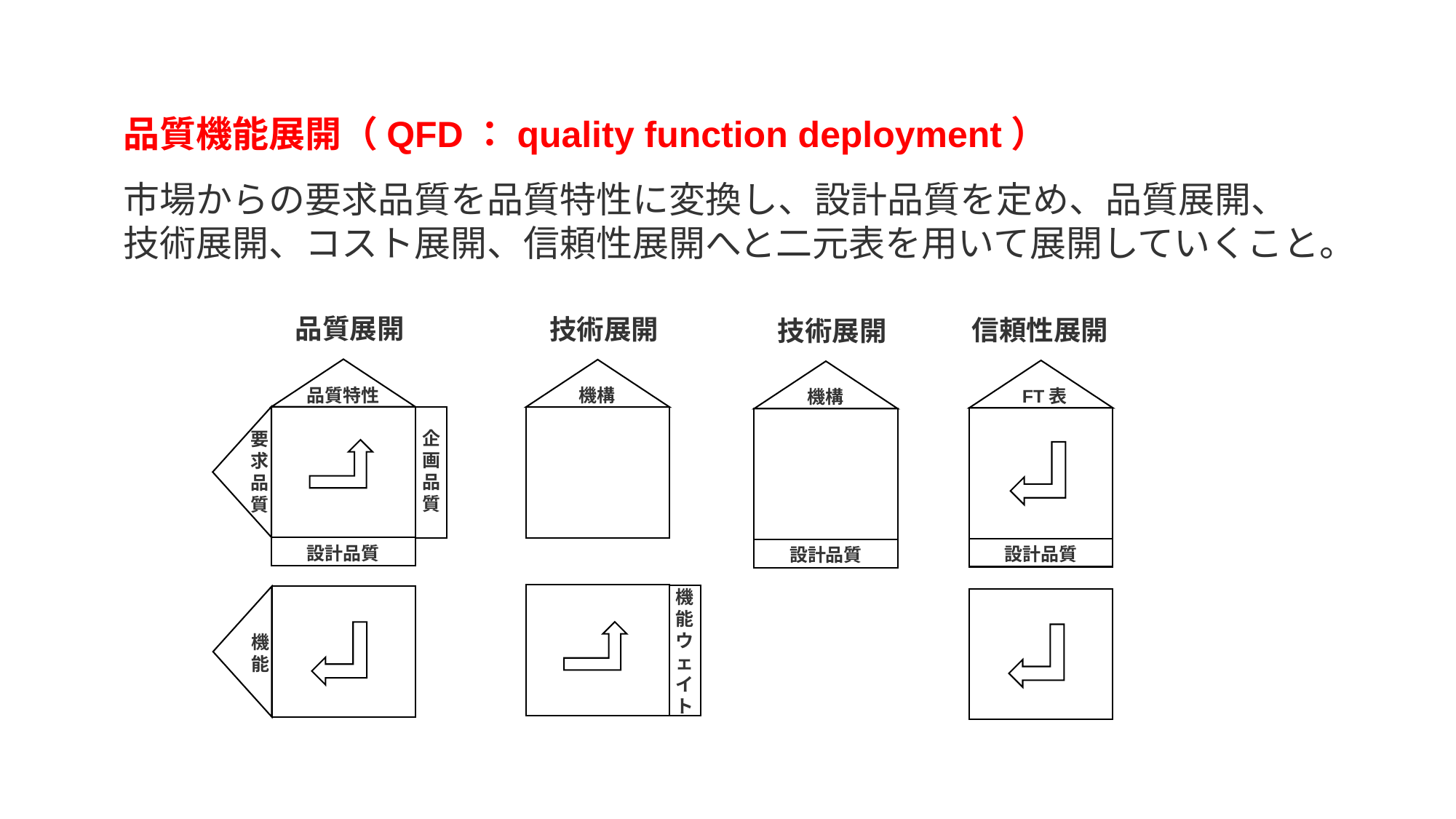

品質機能展開（QFD：quality function deployment）

市場からの要求品質を品質特性に変換し、設計品質を定め、品質展開、　技術展開、コスト展開、信頼性展開へと二元表を用いて展開していくこと。
品質展開
技術展開
信頼性展開
技術展開

品質特性
機構
FT表
機構

企画
品
質
要
求
品
質

設計品質

設計品質
設計品質

機能ウェイト

機能